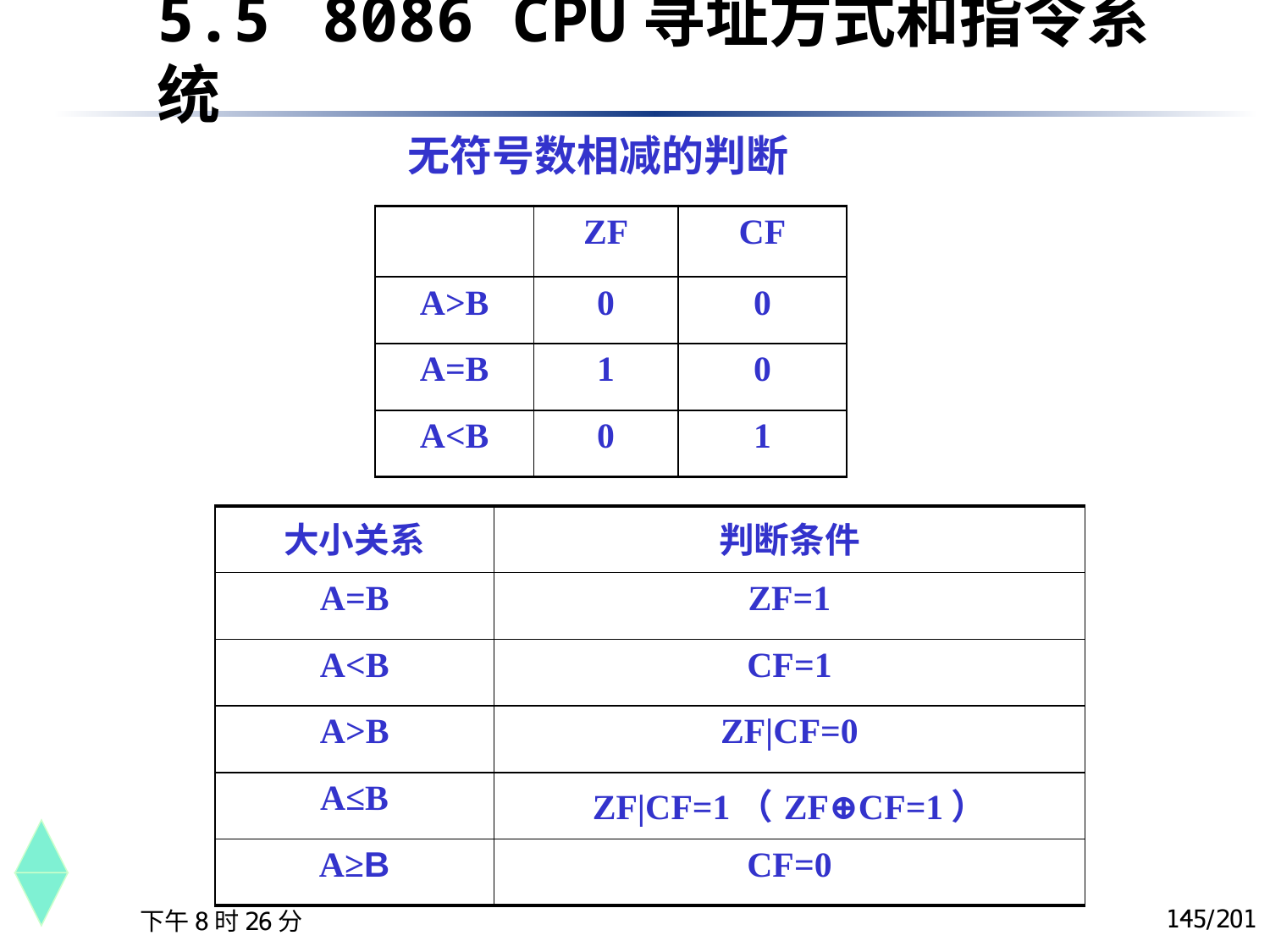

5.5	 8086 CPU寻址方式和指令系统
无符号数相减的判断
|  | ZF | CF |
| --- | --- | --- |
| A>B | 0 | 0 |
| A=B | 1 | 0 |
| A<B | 0 | 1 |
| 大小关系 | 判断条件 |
| --- | --- |
| A=B | ZF=1 |
| A<B | CF=1 |
| A>B | ZF|CF=0 |
| A≤B | ZF|CF=1（ZF⊕CF=1） |
| A≥B | CF=0 |
145/201
下午8时26分